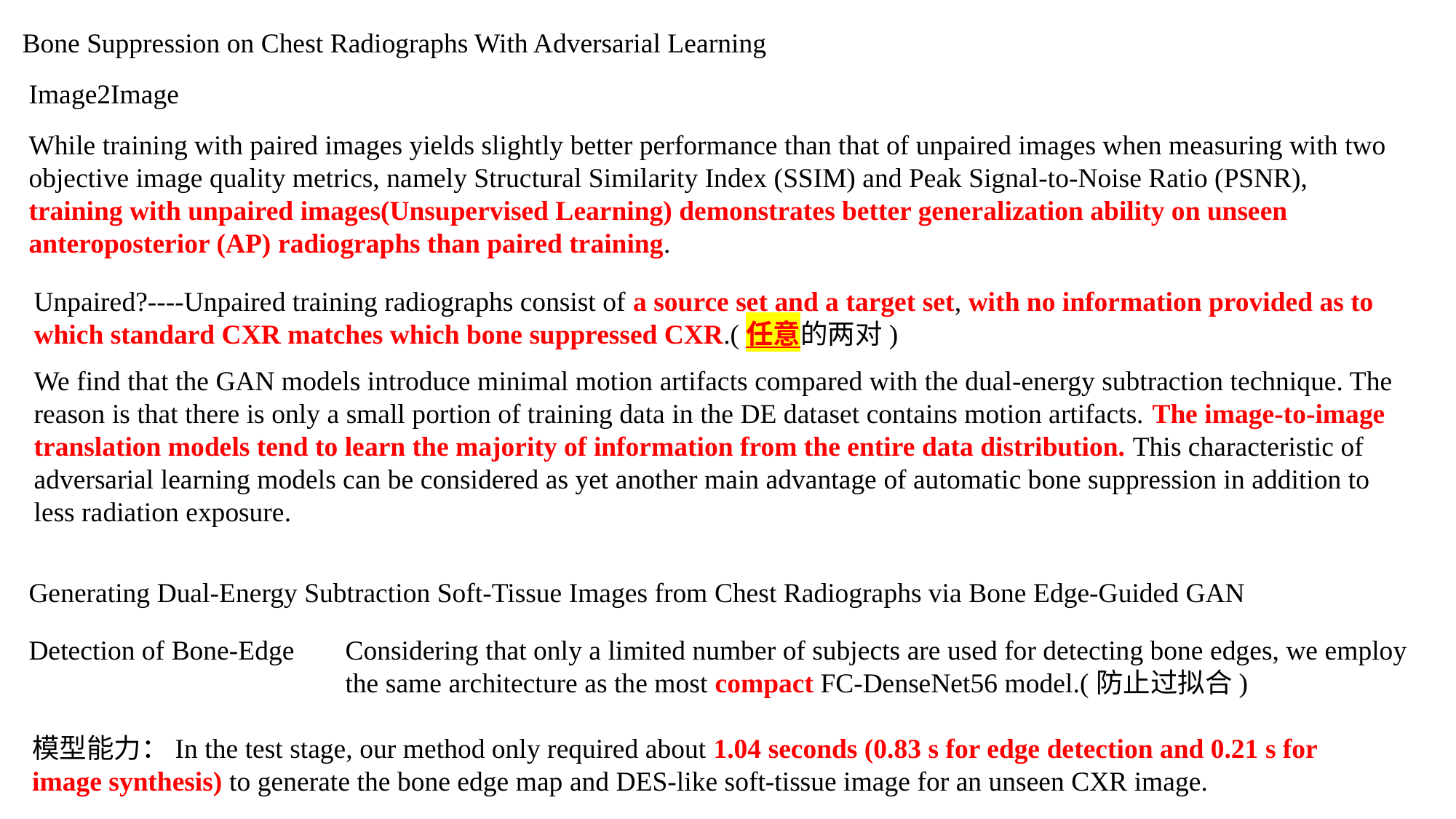

Bone Suppression on Chest Radiographs With Adversarial Learning
Image2Image
While training with paired images yields slightly better performance than that of unpaired images when measuring with two objective image quality metrics, namely Structural Similarity Index (SSIM) and Peak Signal-to-Noise Ratio (PSNR), training with unpaired images(Unsupervised Learning) demonstrates better generalization ability on unseen anteroposterior (AP) radiographs than paired training.
Unpaired?----Unpaired training radiographs consist of a source set and a target set, with no information provided as to which standard CXR matches which bone suppressed CXR.(任意的两对)
We find that the GAN models introduce minimal motion artifacts compared with the dual-energy subtraction technique. The reason is that there is only a small portion of training data in the DE dataset contains motion artifacts. The image-to-image translation models tend to learn the majority of information from the entire data distribution. This characteristic of adversarial learning models can be considered as yet another main advantage of automatic bone suppression in addition to less radiation exposure.
Generating Dual-Energy Subtraction Soft-Tissue Images from Chest Radiographs via Bone Edge-Guided GAN
Detection of Bone-Edge
Considering that only a limited number of subjects are used for detecting bone edges, we employ the same architecture as the most compact FC-DenseNet56 model.(防止过拟合)
模型能力：In the test stage, our method only required about 1.04 seconds (0.83 s for edge detection and 0.21 s for image synthesis) to generate the bone edge map and DES-like soft-tissue image for an unseen CXR image.